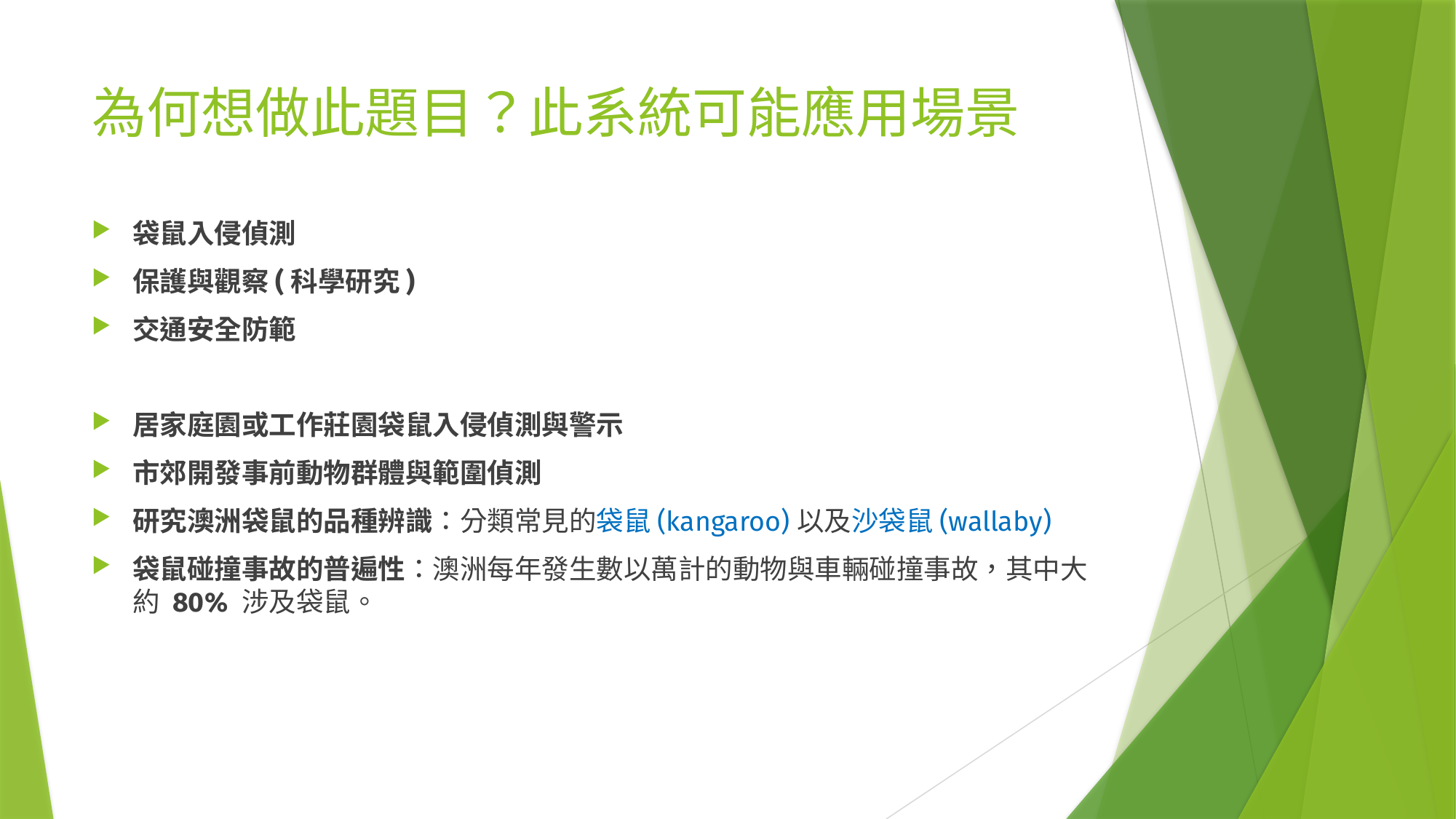

# 為何想做此題目？此系統可能應用場景
袋鼠入侵偵測
保護與觀察(科學研究)
交通安全防範

居家庭園或工作莊園袋鼠入侵偵測與警示
市郊開發事前動物群體與範圍偵測
研究澳洲袋鼠的品種辨識：分類常見的袋鼠(kangaroo)以及沙袋鼠(wallaby)
袋鼠碰撞事故的普遍性：澳洲每年發生數以萬計的動物與車輛碰撞事故，其中大約 80% 涉及袋鼠。